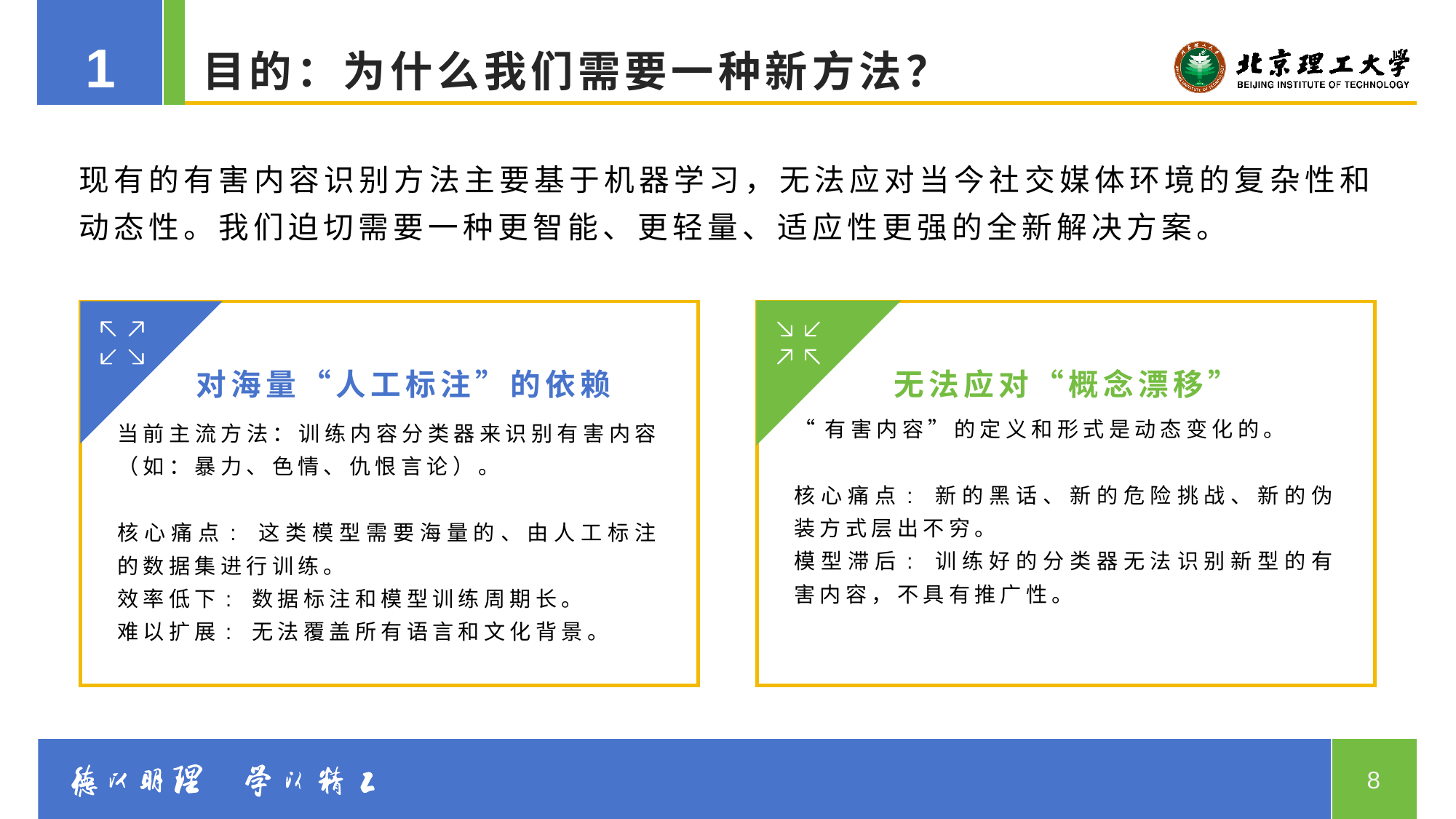

1
# 目的：为什么我们需要一种新方法？
现有的有害内容识别方法主要基于机器学习，无法应对当今社交媒体环境的复杂性和动态性。我们迫切需要一种更智能、更轻量、适应性更强的全新解决方案。

对海量“人工标注”的依赖
无法应对“概念漂移”
“有害内容”的定义和形式是动态变化的。

核心痛点: 新的黑话、新的危险挑战、新的伪装方式层出不穷。
模型滞后: 训练好的分类器无法识别新型的有害内容，不具有推广性。

当前主流方法：训练内容分类器来识别有害内容（如：暴力、色情、仇恨言论）。

核心痛点: 这类模型需要海量的、由人工标注的数据集进行训练。
效率低下: 数据标注和模型训练周期长。
难以扩展: 无法覆盖所有语言和文化背景。